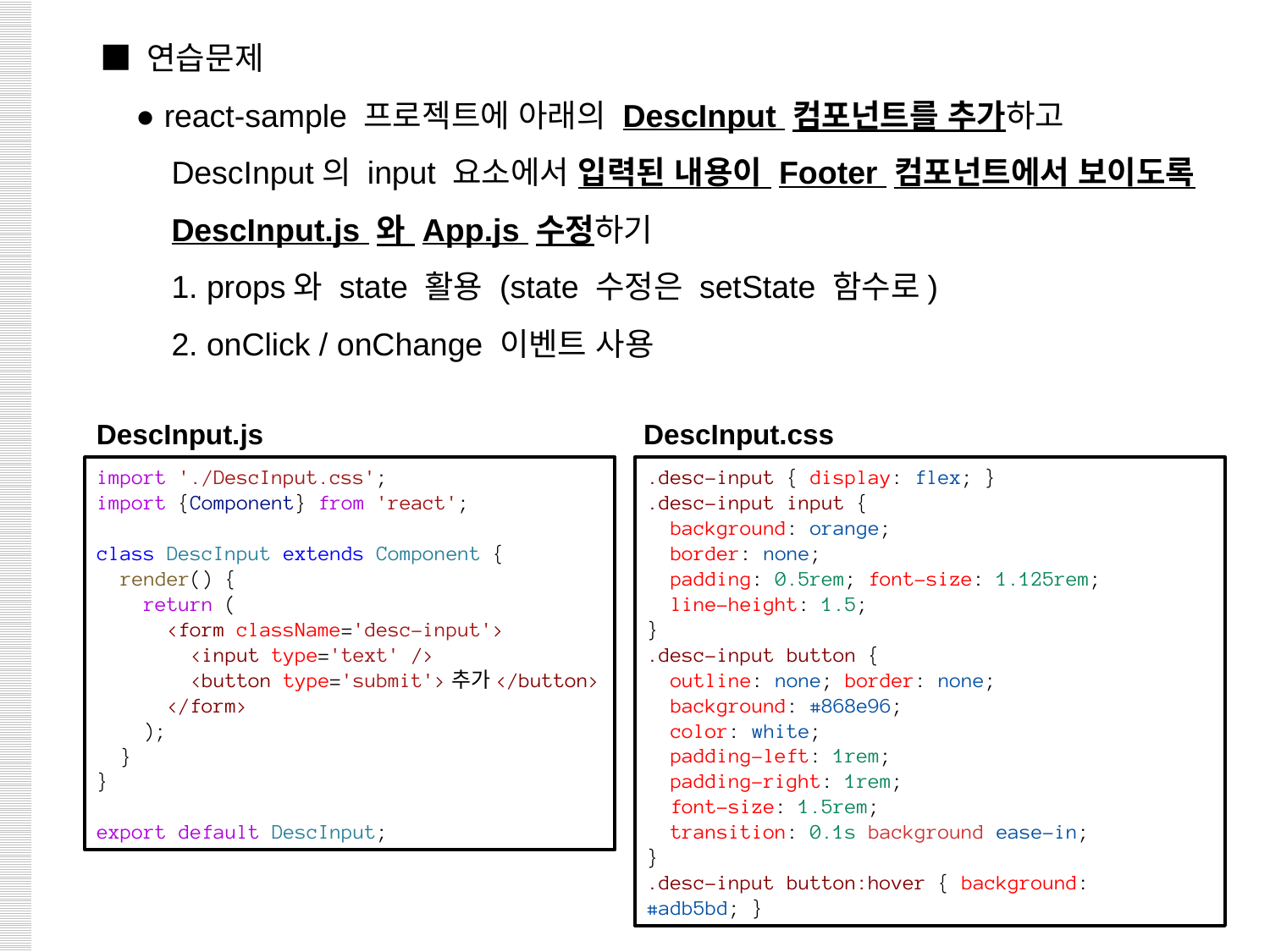

■ 연습문제
    ● react-sample 프로젝트에 아래의 DescInput 컴포넌트를 추가하고
        DescInput의 input 요소에서 입력된 내용이 Footer 컴포넌트에서 보이도록
        DescInput.js 와 App.js 수정하기
        1. props와 state 활용 (state 수정은 setState 함수로)
        2. onClick / onChange 이벤트 사용
DescInput.js
DescInput.css
import './DescInput.css';
import {Component} from 'react';
class DescInput extends Component {
  render() {
    return (
      <form className='desc-input'>
        <input type='text' />
        <button type='submit'>추가</button>
      </form>
    );
  }
}
export default DescInput;
.desc-input { display: flex; }
.desc-input input {
  background: orange;
  border: none;
  padding: 0.5rem; font-size: 1.125rem;
  line-height: 1.5;
}
.desc-input button {
  outline: none; border: none;
  background: #868e96;
  color: white;
  padding-left: 1rem;
  padding-right: 1rem;
  font-size: 1.5rem;
  transition: 0.1s background ease-in;
}
.desc-input button:hover { background: #adb5bd; }